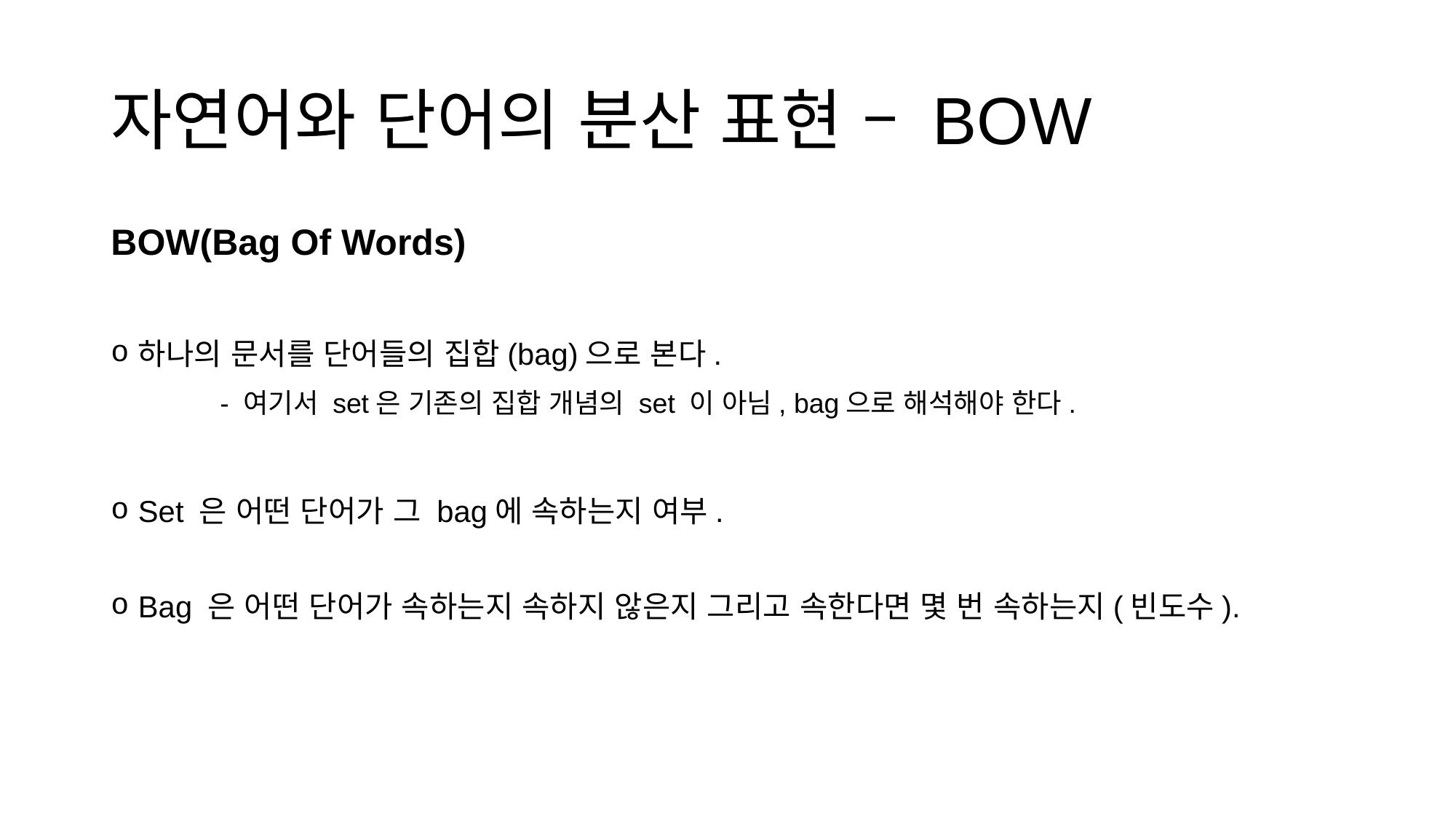

# 자연어와 단어의 분산 표현 – BOW
BOW(Bag Of Words)

하나의 문서를 단어들의 집합(bag)으로 본다.
	- 여기서 set은 기존의 집합 개념의 set 이 아님, bag으로 해석해야 한다.

Set 은 어떤 단어가 그 bag에 속하는지 여부.

Bag 은 어떤 단어가 속하는지 속하지 않은지 그리고 속한다면 몇 번 속하는지(빈도수).